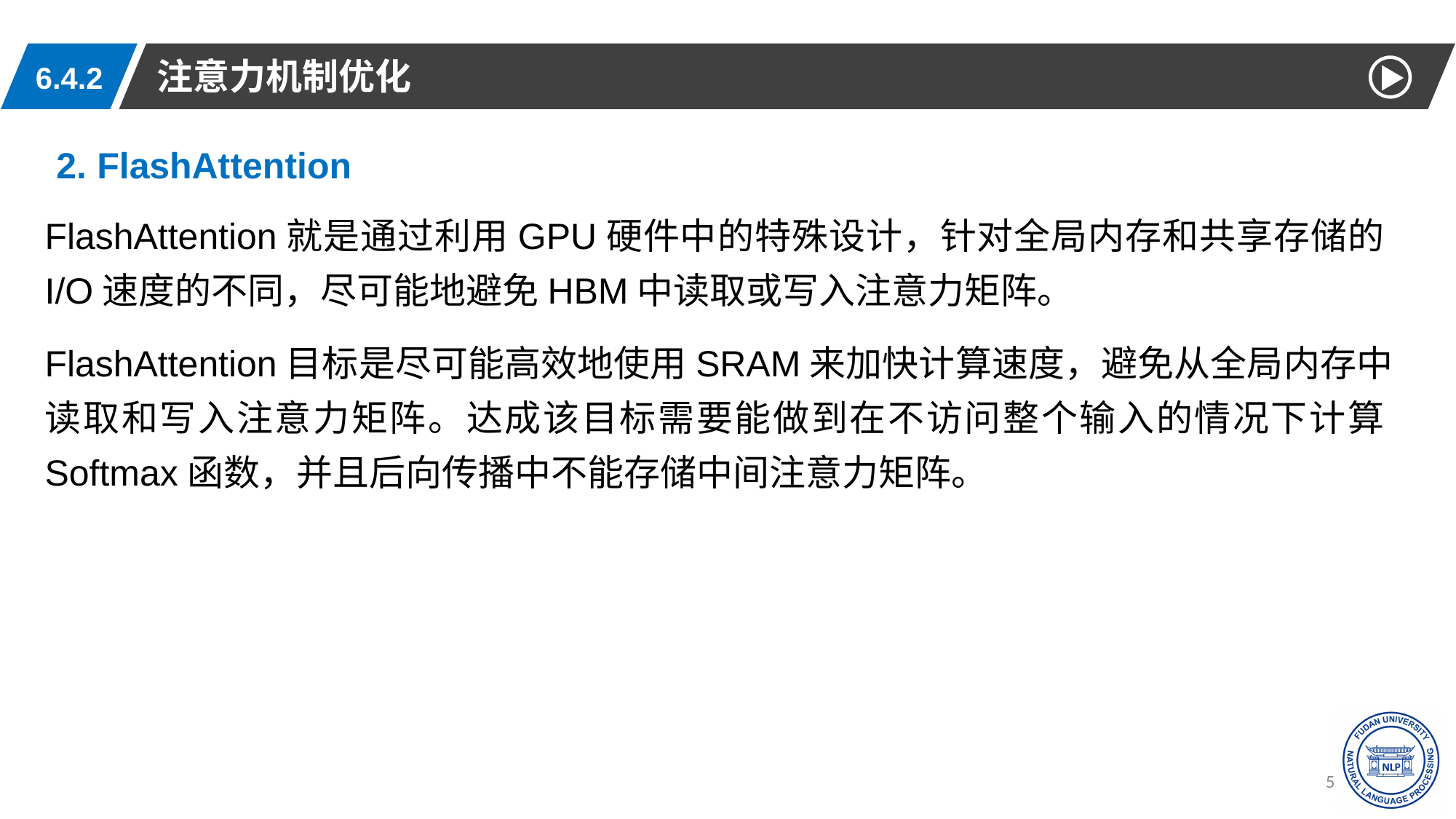

注意力机制优化
6.4.2

2. FlashAttention
FlashAttention就是通过利用GPU硬件中的特殊设计，针对全局内存和共享存储的I/O速度的不同，尽可能地避免HBM中读取或写入注意力矩阵。
FlashAttention目标是尽可能高效地使用SRAM来加快计算速度，避免从全局内存中读取和写入注意力矩阵。达成该目标需要能做到在不访问整个输入的情况下计算Softmax函数，并且后向传播中不能存储中间注意力矩阵。
58